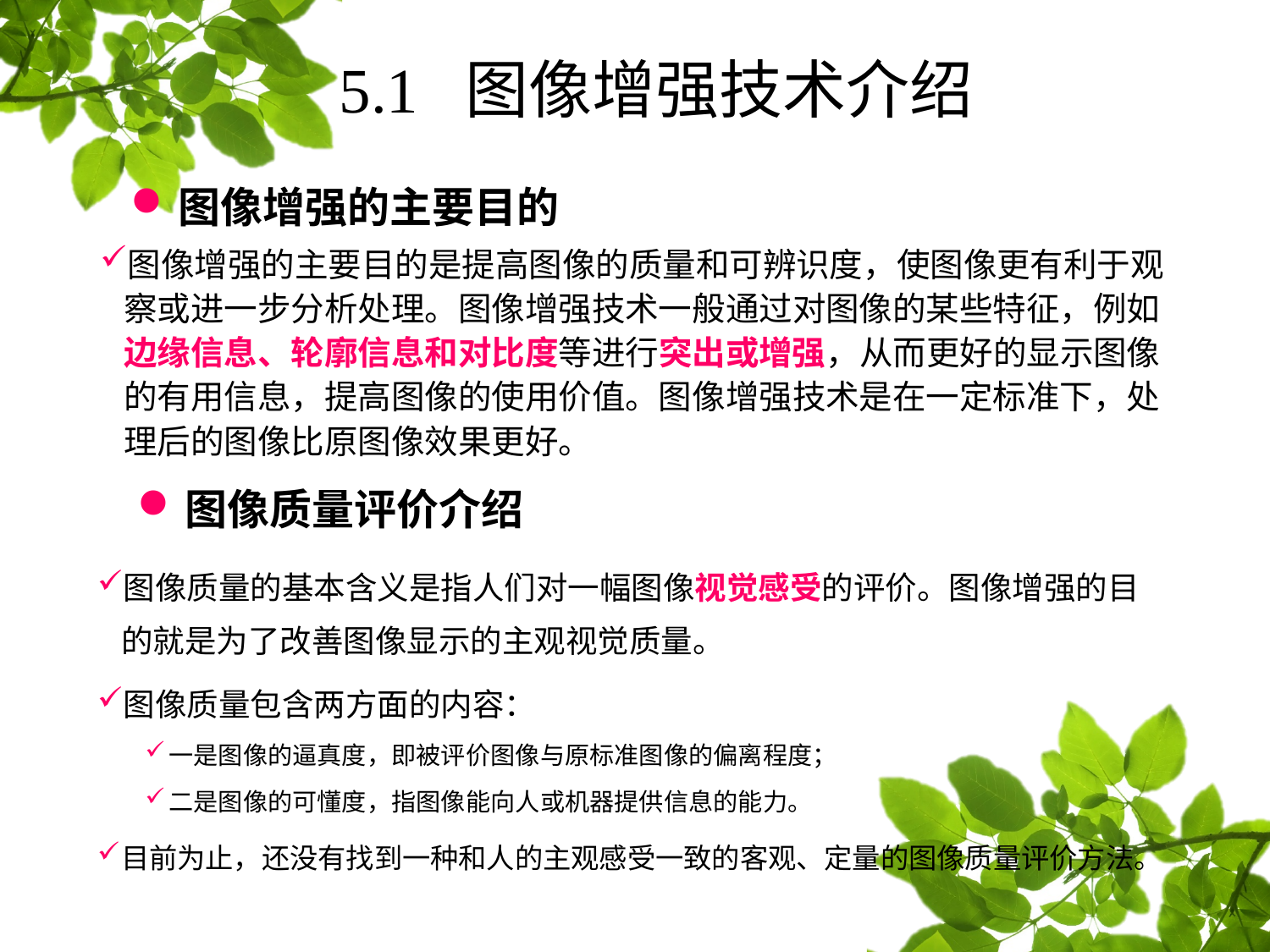

# 5.1  图像增强技术介绍
图像增强的主要目的
图像增强的主要目的是提高图像的质量和可辨识度，使图像更有利于观察或进一步分析处理。图像增强技术一般通过对图像的某些特征，例如边缘信息、轮廓信息和对比度等进行突出或增强，从而更好的显示图像的有用信息，提高图像的使用价值。图像增强技术是在一定标准下，处理后的图像比原图像效果更好。
图像质量评价介绍
图像质量的基本含义是指人们对一幅图像视觉感受的评价。图像增强的目的就是为了改善图像显示的主观视觉质量。
图像质量包含两方面的内容：
一是图像的逼真度，即被评价图像与原标准图像的偏离程度；
二是图像的可懂度，指图像能向人或机器提供信息的能力。
目前为止，还没有找到一种和人的主观感受一致的客观、定量的图像质量评价方法。